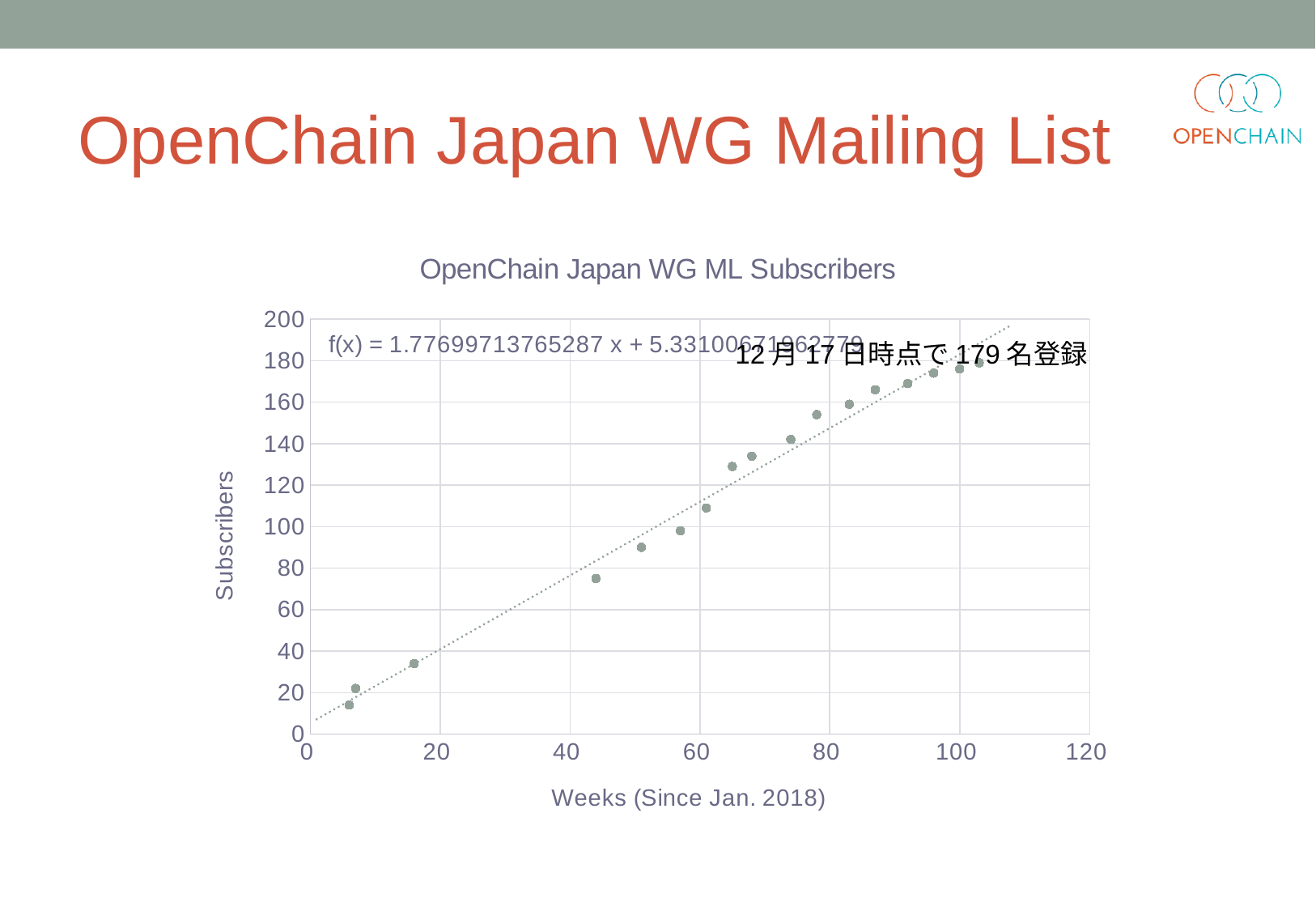

# OpenChain Japan WG Mailing List

### Chart: OpenChain Japan WG ML Subscribers

| Category |  |
|---|---|
12月17日時点で179名登録